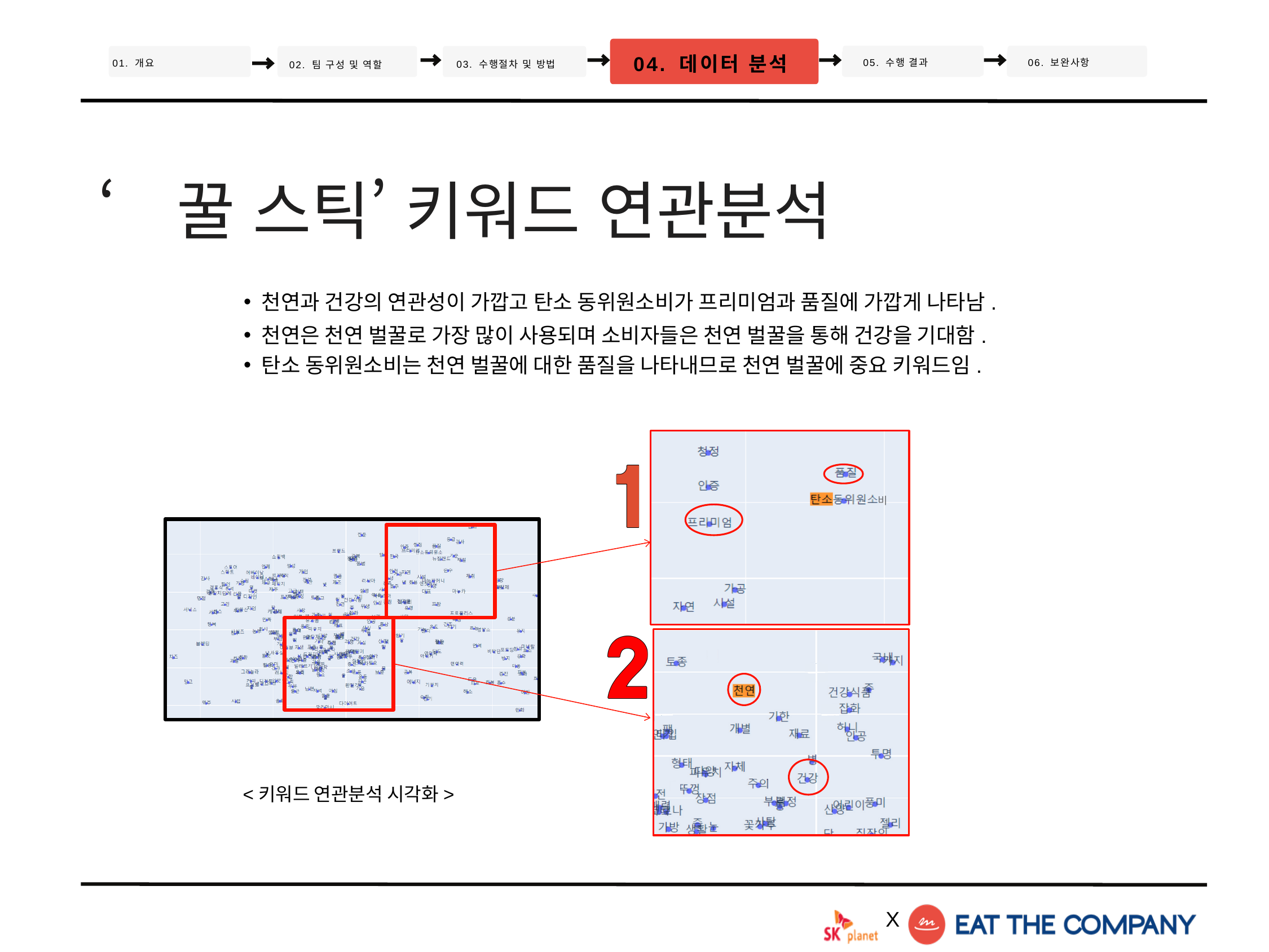

04. 데이터 분석

05. 수행 결과

06. 보완사항

02. 팀 구성 및 역할

01. 개요

03. 수행절차 및 방법

‘꿀 스틱’ 키워드 연관분석

천연과 건강의 연관성이 가깝고 탄소 동위원소비가 프리미엄과 품질에 가깝게 나타남.

천연은 천연 벌꿀로 가장 많이 사용되며 소비자들은 천연 벌꿀을 통해 건강을 기대함.
탄소 동위원소비는 천연 벌꿀에 대한 품질을 나타내므로 천연 벌꿀에 중요 키워드임.

비

<키워드 연관분석 시각화>

X